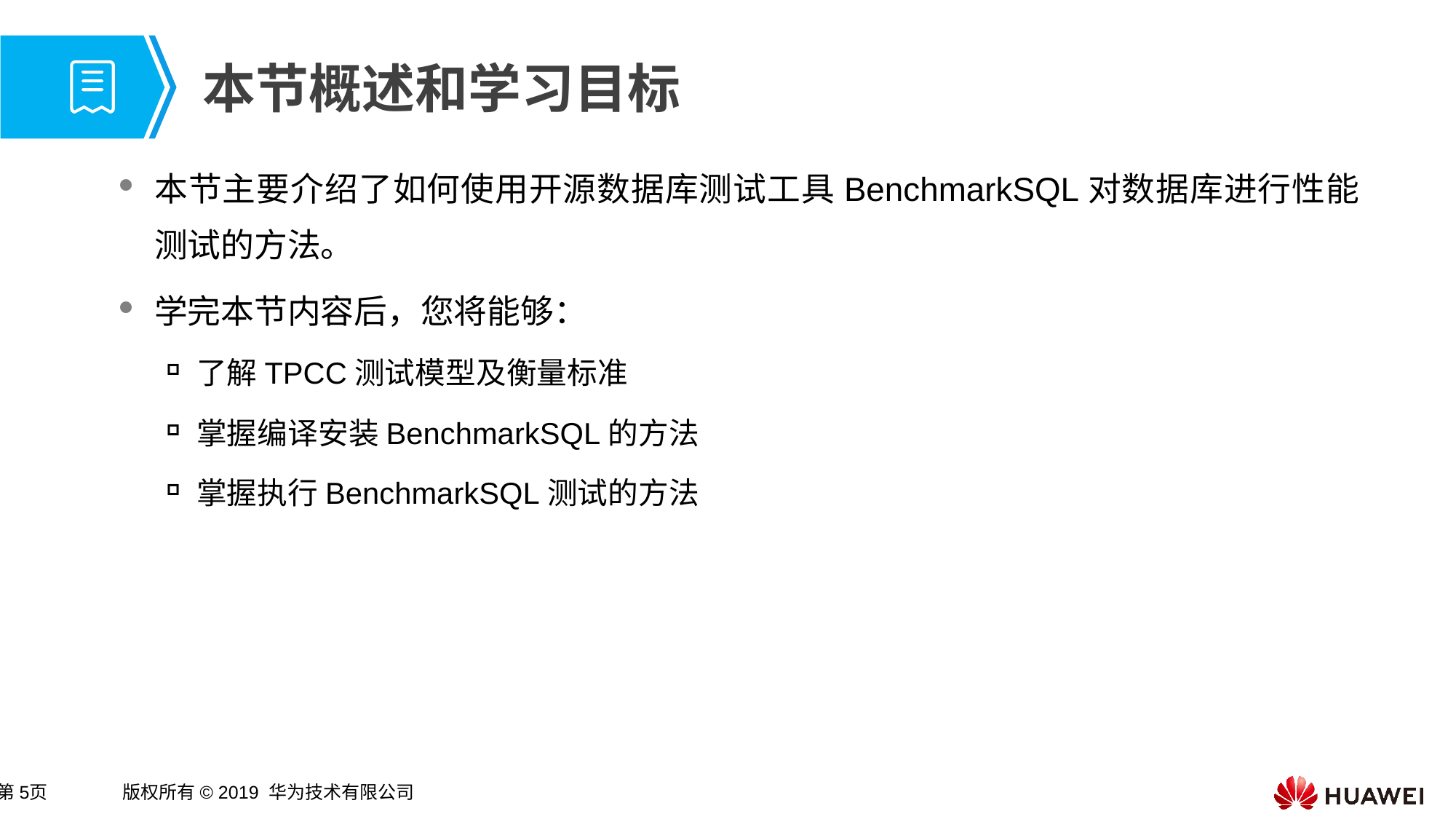

本节主要介绍了如何使用开源数据库测试工具BenchmarkSQL对数据库进行性能测试的方法。
学完本节内容后，您将能够：
了解TPCC测试模型及衡量标准
掌握编译安装BenchmarkSQL的方法
掌握执行BenchmarkSQL测试的方法